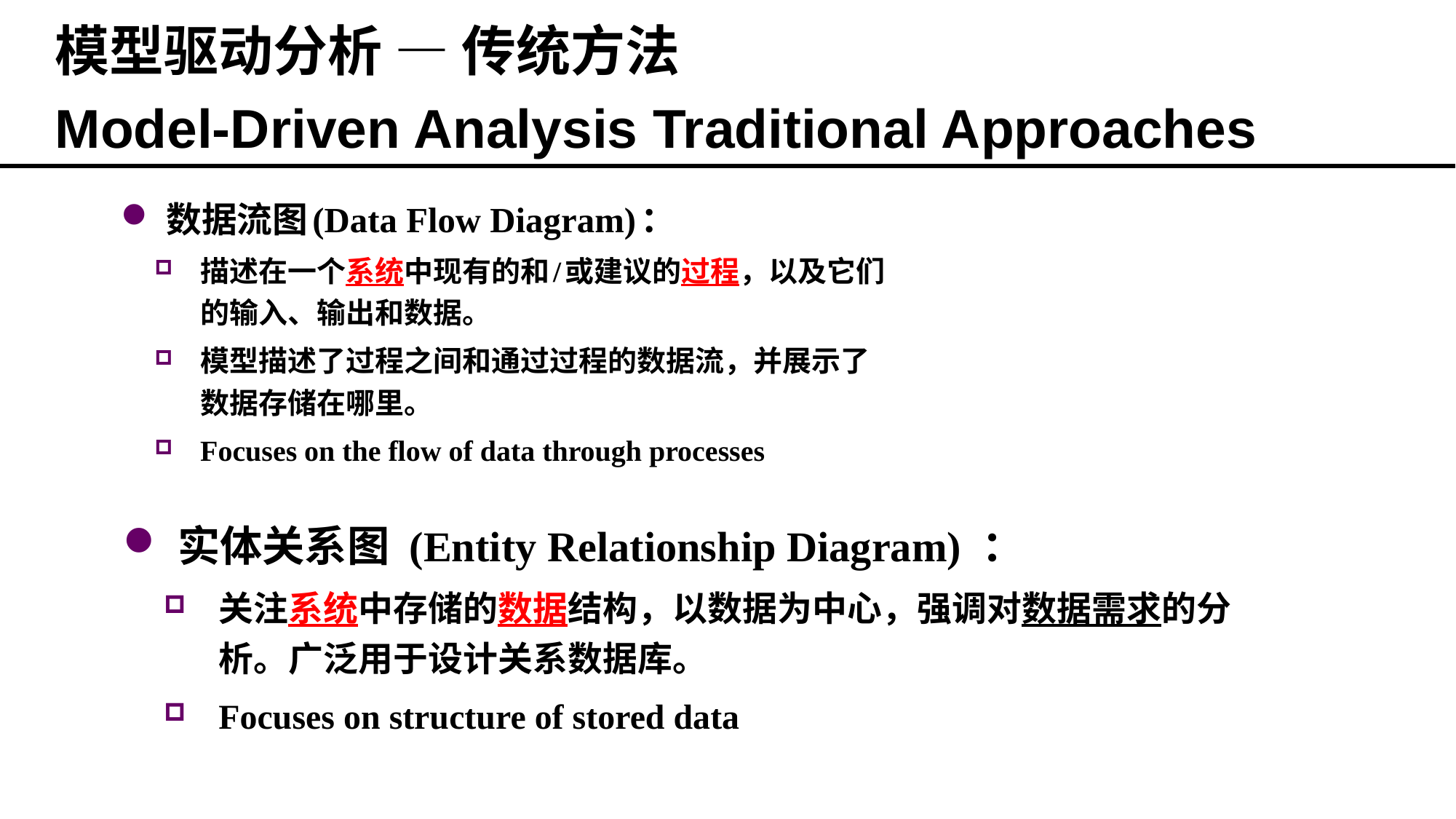

模型驱动分析 — 传统方法
Model-Driven Analysis Traditional Approaches
数据流图(Data Flow Diagram)：
描述在一个系统中现有的和/或建议的过程，以及它们的输入、输出和数据。
模型描述了过程之间和通过过程的数据流，并展示了数据存储在哪里。
Focuses on the flow of data through processes
实体关系图 (Entity Relationship Diagram) ：
关注系统中存储的数据结构，以数据为中心，强调对数据需求的分析。广泛用于设计关系数据库。
Focuses on structure of stored data